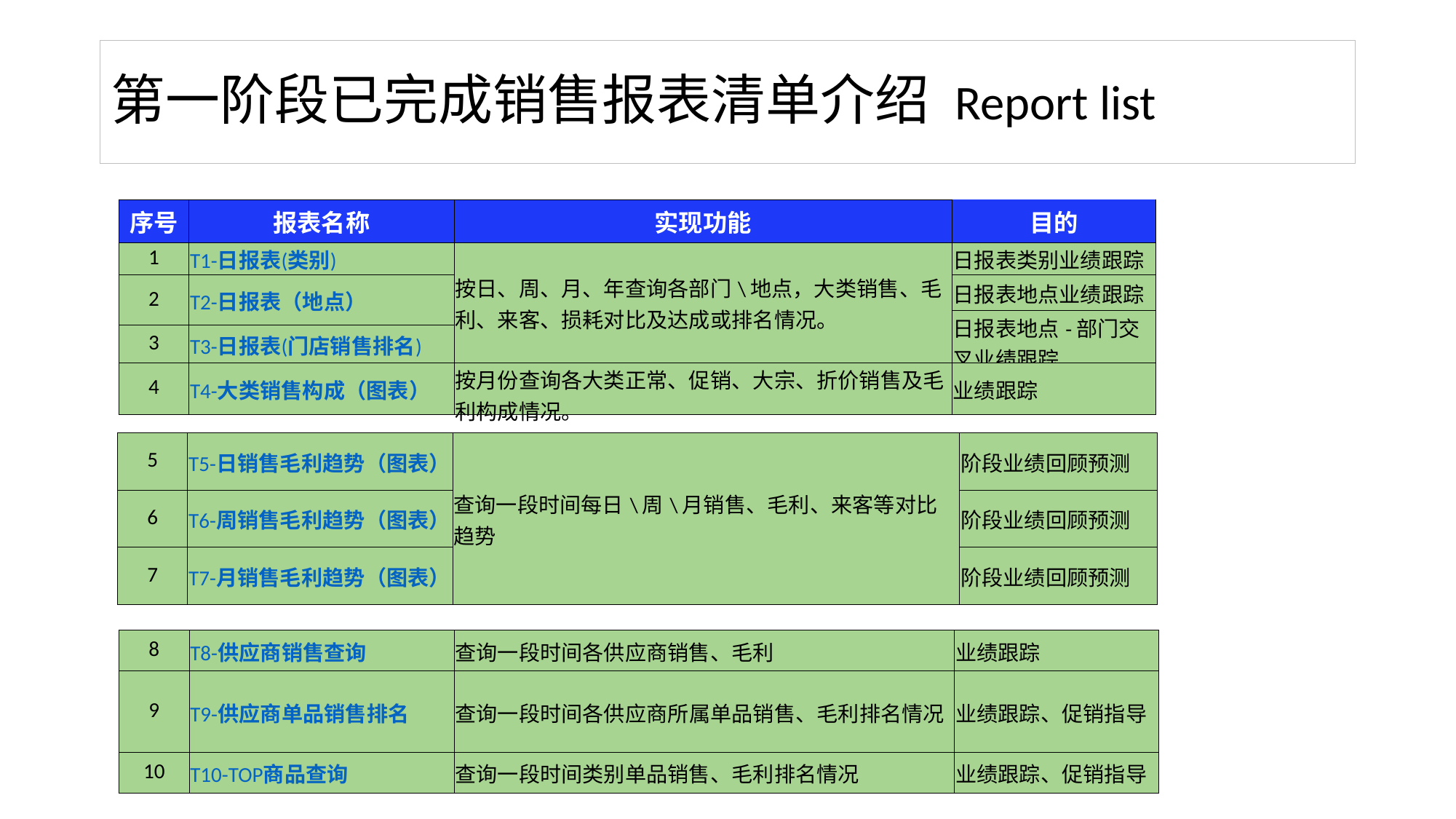

# 第一阶段已完成销售报表清单介绍 Report list
| 序号 | 报表名称 | 实现功能 | 目的 |
| --- | --- | --- | --- |
| 1 | T1-日报表(类别) | 按日、周、月、年查询各部门\地点，大类销售、毛利、来客、损耗对比及达成或排名情况。 | 日报表类别业绩跟踪 |
| 2 | T2-日报表（地点） |  | 日报表地点业绩跟踪 |
|  |  |  | 日报表地点-部门交叉业绩跟踪 |
| 3 | T3-日报表(门店销售排名) |  |  |
| 4 | T4-大类销售构成（图表） | 按月份查询各大类正常、促销、大宗、折价销售及毛利构成情况。 | 业绩跟踪 |
| 5 | T5-日销售毛利趋势（图表） | 查询一段时间每日\周\月销售、毛利、来客等对比趋势 | 阶段业绩回顾预测 |
| --- | --- | --- | --- |
| 6 | T6-周销售毛利趋势（图表） |  | 阶段业绩回顾预测 |
| 7 | T7-月销售毛利趋势（图表） |  | 阶段业绩回顾预测 |
| 8 | T8-供应商销售查询 | 查询一段时间各供应商销售、毛利 | 业绩跟踪 |
| --- | --- | --- | --- |
| 9 | T9-供应商单品销售排名 | 查询一段时间各供应商所属单品销售、毛利排名情况 | 业绩跟踪、促销指导 |
| 10 | T10-TOP商品查询 | 查询一段时间类别单品销售、毛利排名情况 | 业绩跟踪、促销指导 |